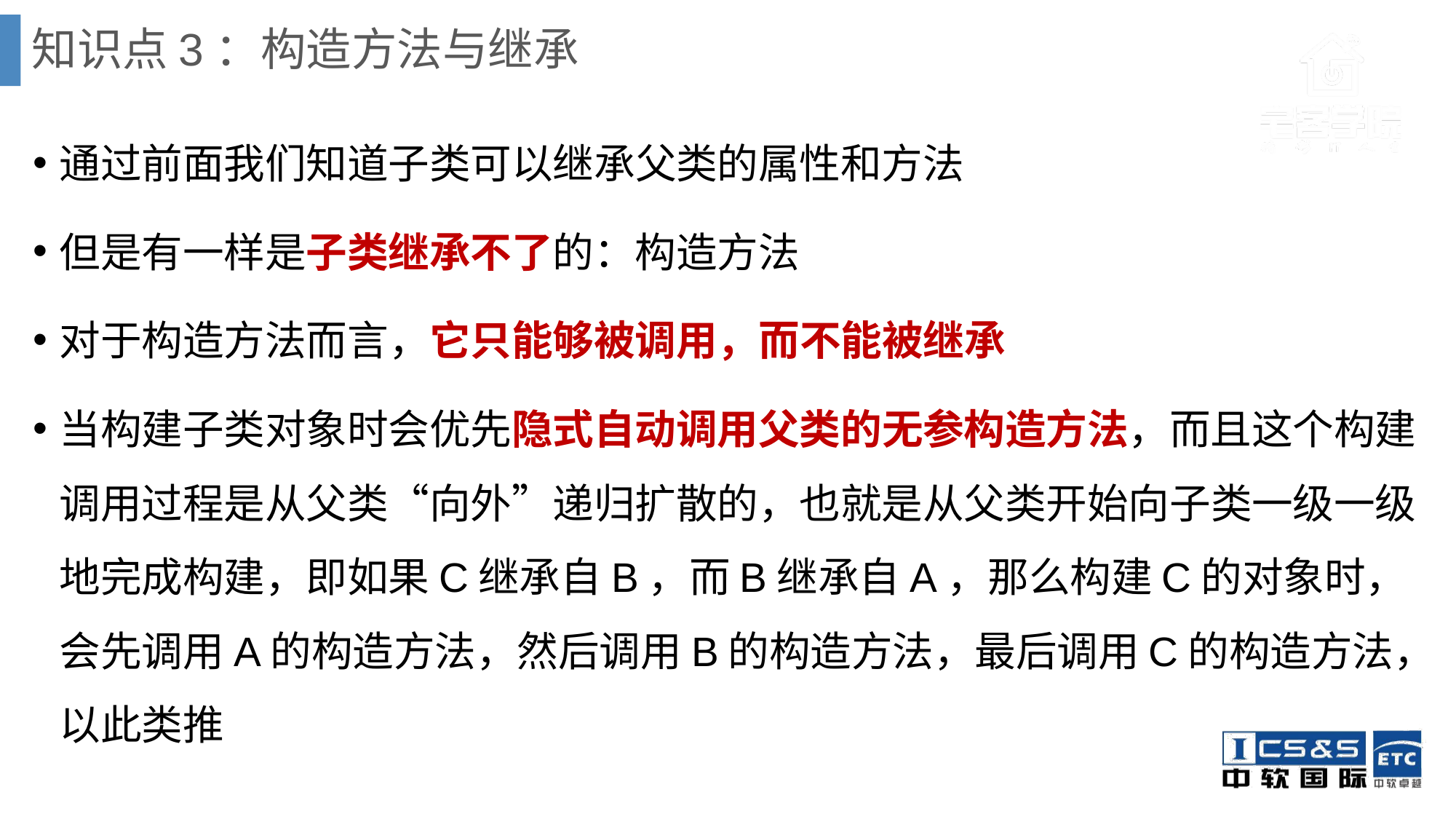

# 知识点3：构造方法与继承
通过前面我们知道子类可以继承父类的属性和方法
但是有一样是子类继承不了的：构造方法
对于构造方法而言，它只能够被调用，而不能被继承
当构建子类对象时会优先隐式自动调用父类的无参构造方法，而且这个构建调用过程是从父类“向外”递归扩散的，也就是从父类开始向子类一级一级地完成构建，即如果C继承自B，而B继承自A，那么构建C的对象时，会先调用A的构造方法，然后调用B的构造方法，最后调用C的构造方法，以此类推